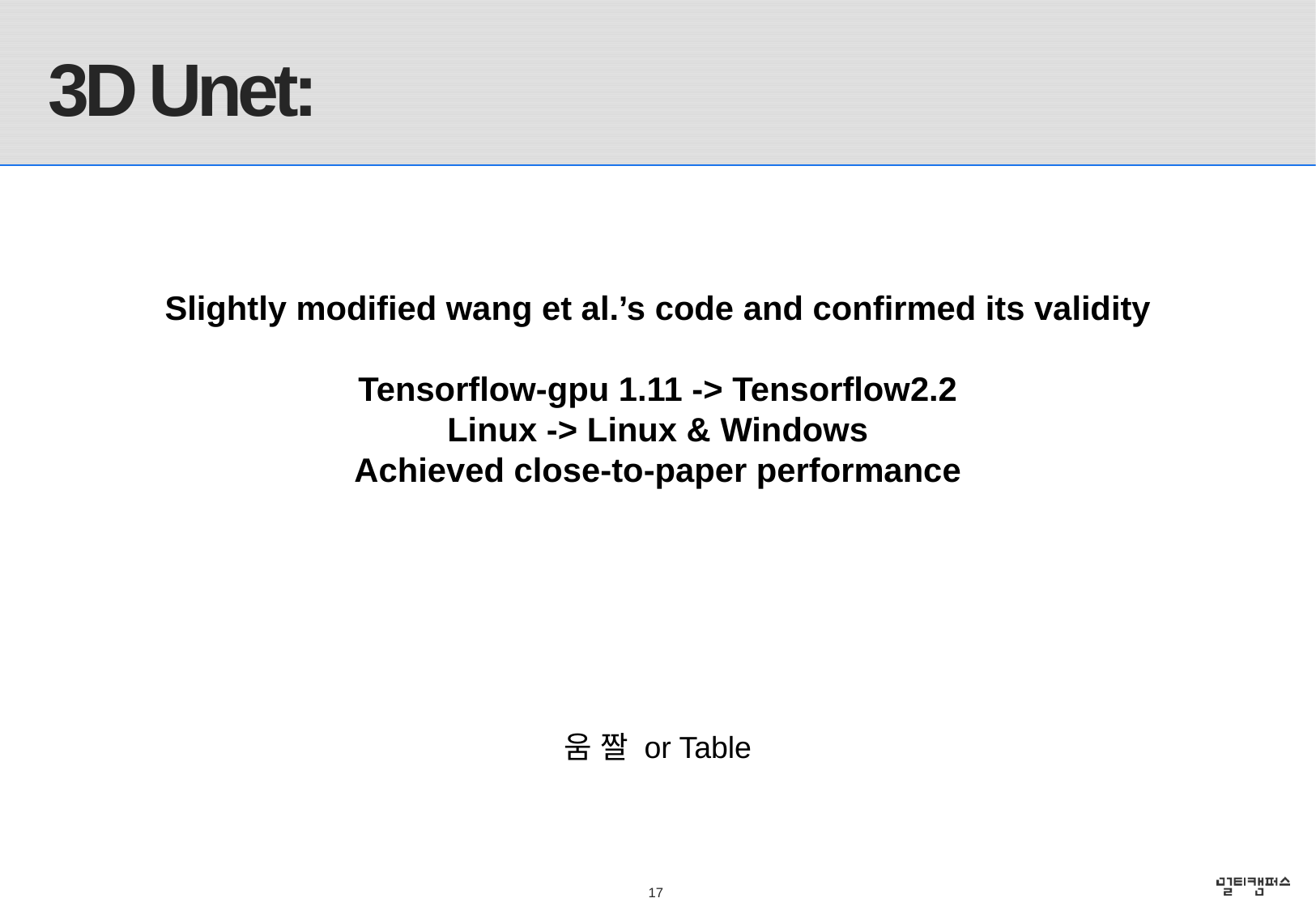

Lee
# 3D Unet:
Slightly modified wang et al.’s code and confirmed its validity

Tensorflow-gpu 1.11 -> Tensorflow2.2
Linux -> Linux & Windows
Achieved close-to-paper performance
움 짤 or Table